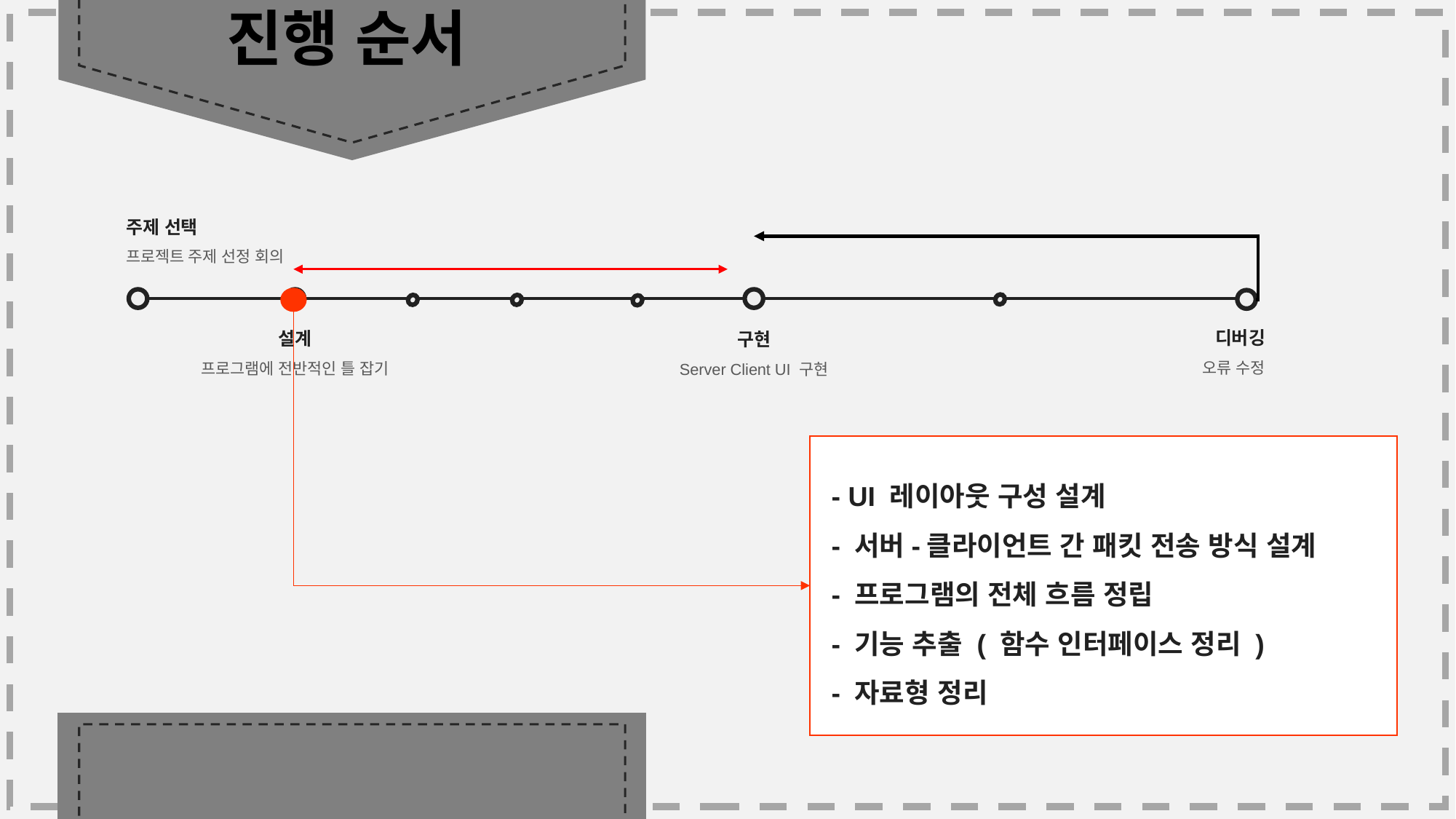

진행 순서

주제 선택
프로젝트 주제 선정 회의

디버깅
 오류 수정
설계
프로그램에 전반적인 틀 잡기
구현
Server Client UI 구현
- UI 레이아웃 구성 설계
- 서버-클라이언트 간 패킷 전송 방식 설계
- 프로그램의 전체 흐름 정립
- 기능 추출 ( 함수 인터페이스 정리 )
- 자료형 정리